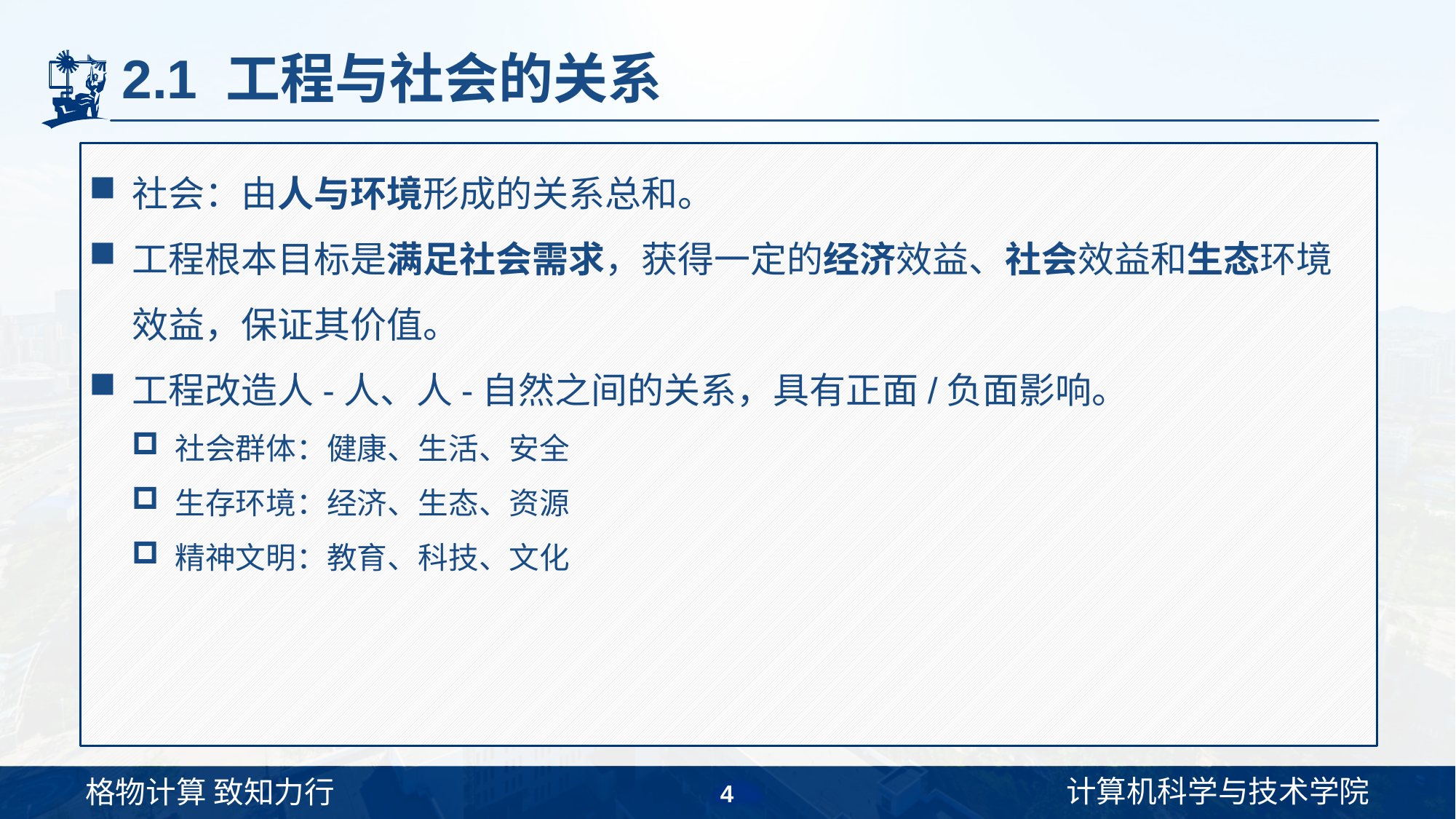

# 2.1 工程与社会的关系
社会：由人与环境形成的关系总和。
工程根本目标是满足社会需求，获得一定的经济效益、社会效益和生态环境效益，保证其价值。
工程改造人-人、人-自然之间的关系，具有正面/负面影响。
社会群体：健康、生活、安全
生存环境：经济、生态、资源
精神文明：教育、科技、文化

4